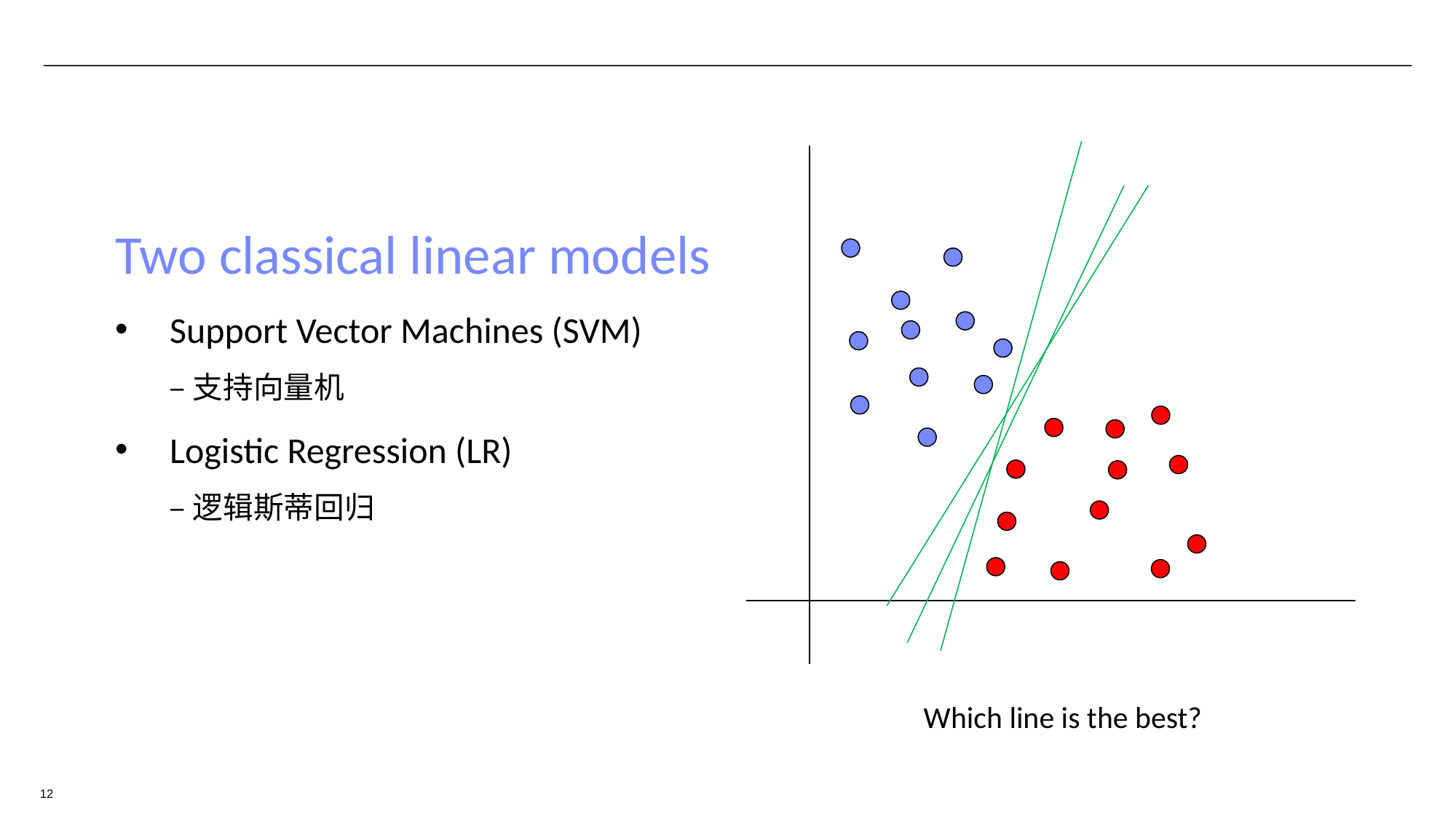

Two classical linear models
Support Vector Machines (SVM)
        –支持向量机
Logistic Regression (LR)
        –逻辑斯蒂回归

Which line is the best?
12